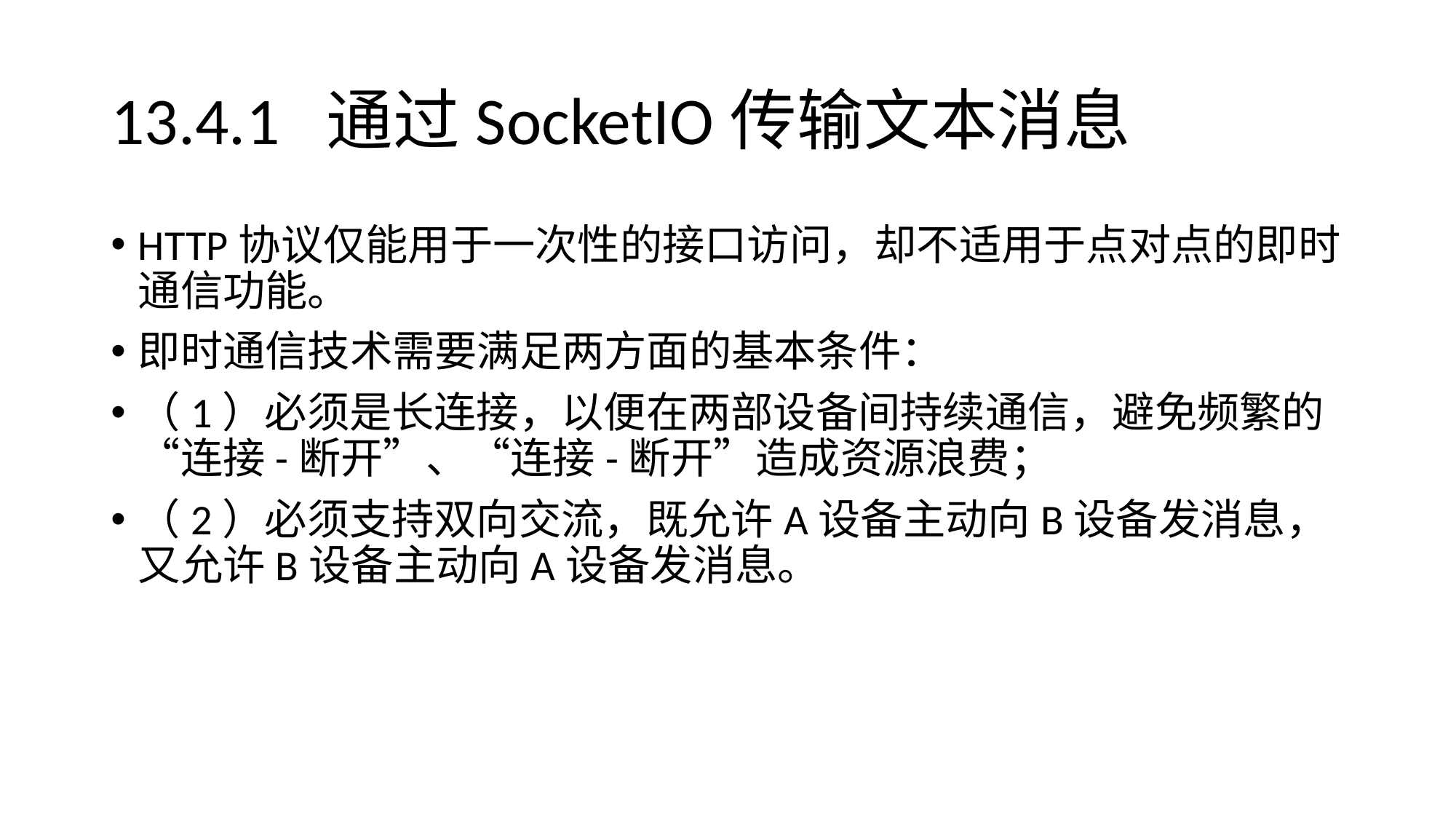

# 13.4.1  通过SocketIO传输文本消息
HTTP协议仅能用于一次性的接口访问，却不适用于点对点的即时通信功能。
即时通信技术需要满足两方面的基本条件：
（1）必须是长连接，以便在两部设备间持续通信，避免频繁的“连接-断开”、“连接-断开”造成资源浪费；
（2）必须支持双向交流，既允许A设备主动向B设备发消息，又允许B设备主动向A设备发消息。